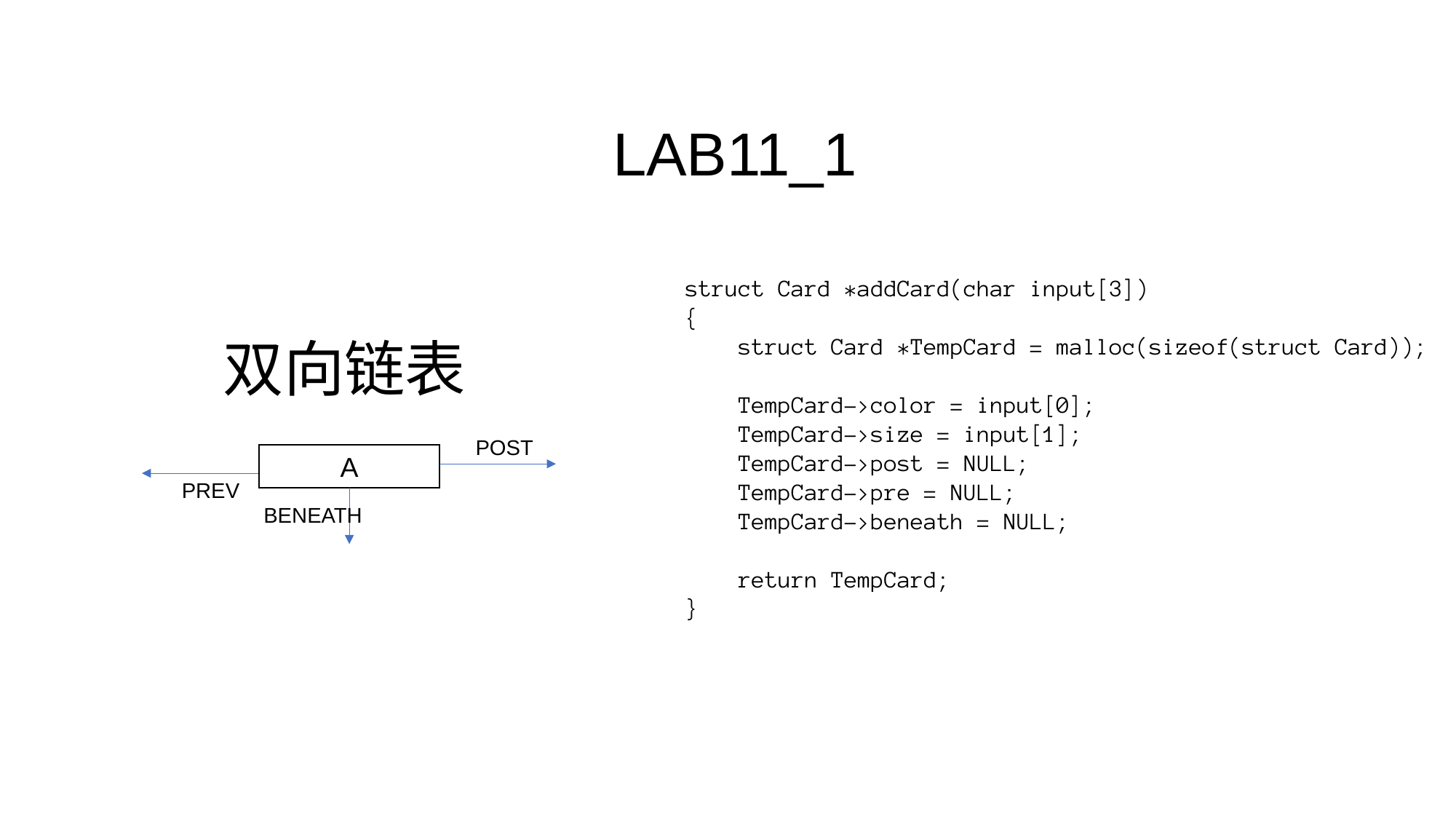

LAB11_1
struct Card *addCard(char input[3])
{
    struct Card *TempCard = malloc(sizeof(struct Card));

    TempCard->color = input[0];
    TempCard->size = input[1];
    TempCard->post = NULL;
    TempCard->pre = NULL;
    TempCard->beneath = NULL;

    return TempCard;
}
双向链表
POST
A
PREV
BENEATH